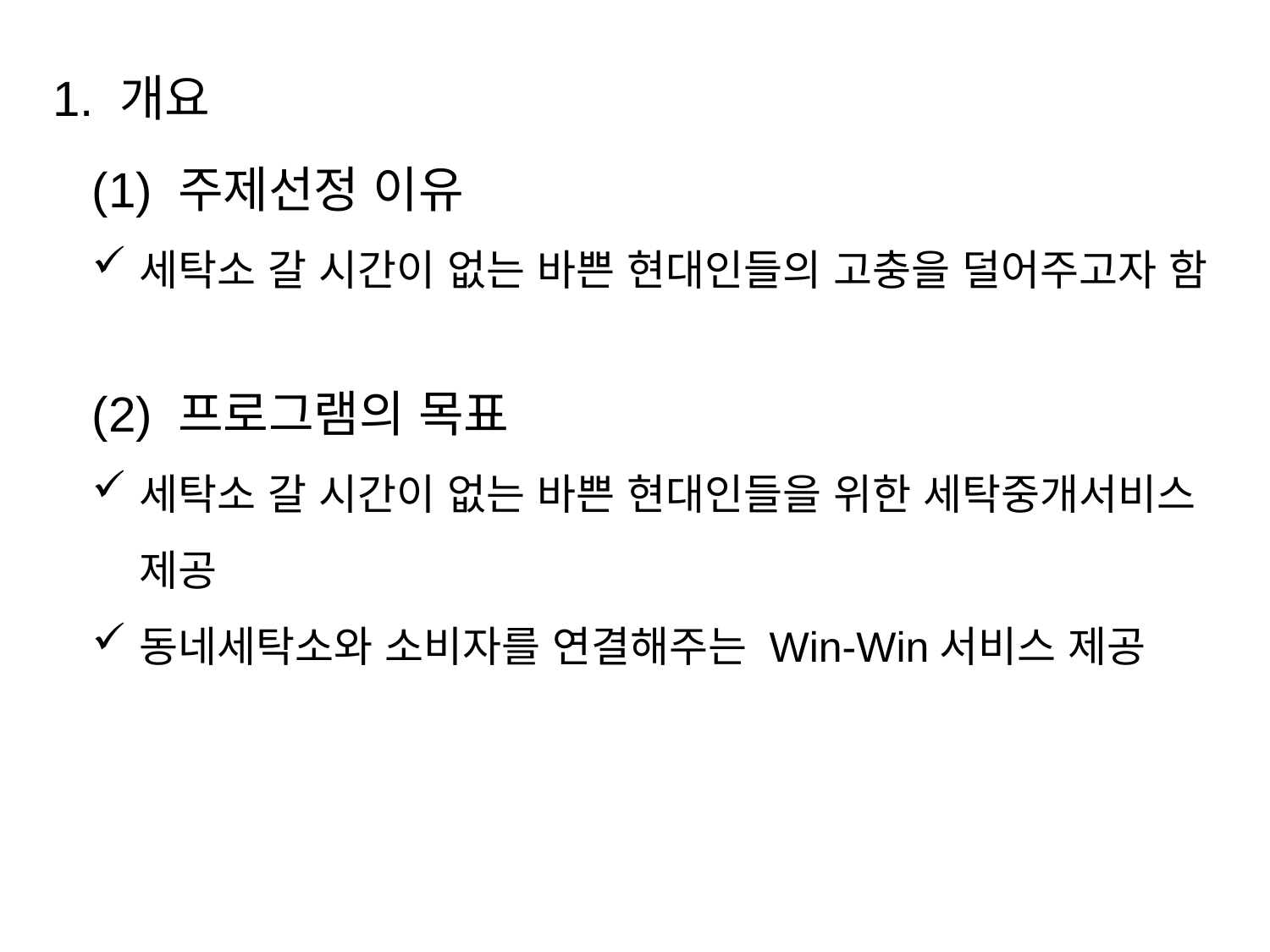

1. 개요
(1) 주제선정 이유
세탁소 갈 시간이 없는 바쁜 현대인들의 고충을 덜어주고자 함

(2) 프로그램의 목표
세탁소 갈 시간이 없는 바쁜 현대인들을 위한 세탁중개서비스 제공
동네세탁소와 소비자를 연결해주는 Win-Win서비스 제공